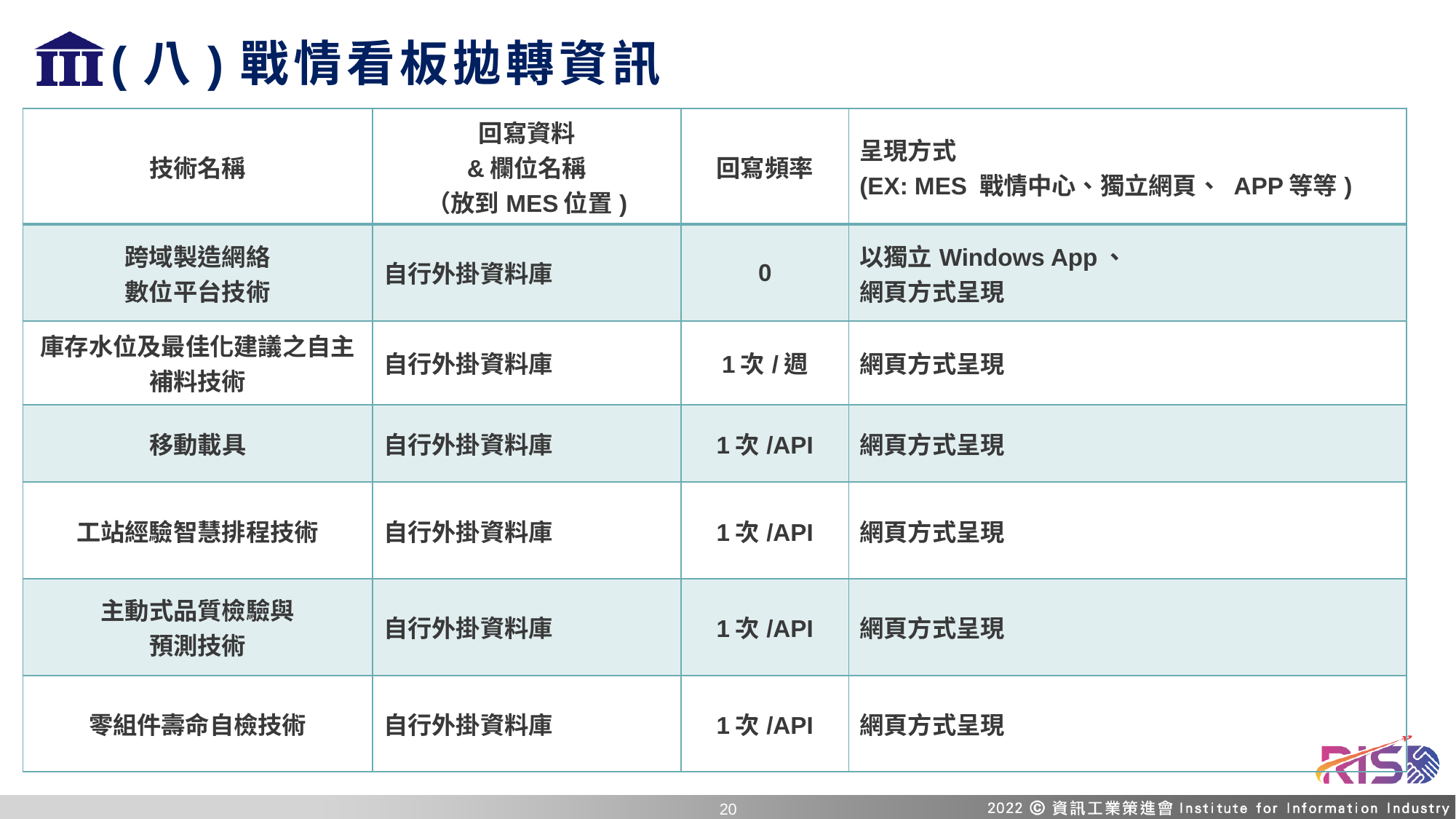

(八)戰情看板拋轉資訊
| 技術名稱 | 回寫資料 &欄位名稱 （放到MES位置) | 回寫頻率 | 呈現方式 (EX: MES 戰情中心、獨立網頁、 APP等等) |
| --- | --- | --- | --- |
| 跨域製造網絡 數位平台技術 | 自行外掛資料庫 | 0 | 以獨立Windows App、 網頁方式呈現 |
| 庫存水位及最佳化建議之自主補料技術 | 自行外掛資料庫 | 1次/週 | 網頁方式呈現 |
| 移動載具 | 自行外掛資料庫 | 1次/API | 網頁方式呈現 |
| 工站經驗智慧排程技術 | 自行外掛資料庫 | 1次/API | 網頁方式呈現 |
| 主動式品質檢驗與 預測技術 | 自行外掛資料庫 | 1次/API | 網頁方式呈現 |
| 零組件壽命自檢技術 | 自行外掛資料庫 | 1次/API | 網頁方式呈現 |
20